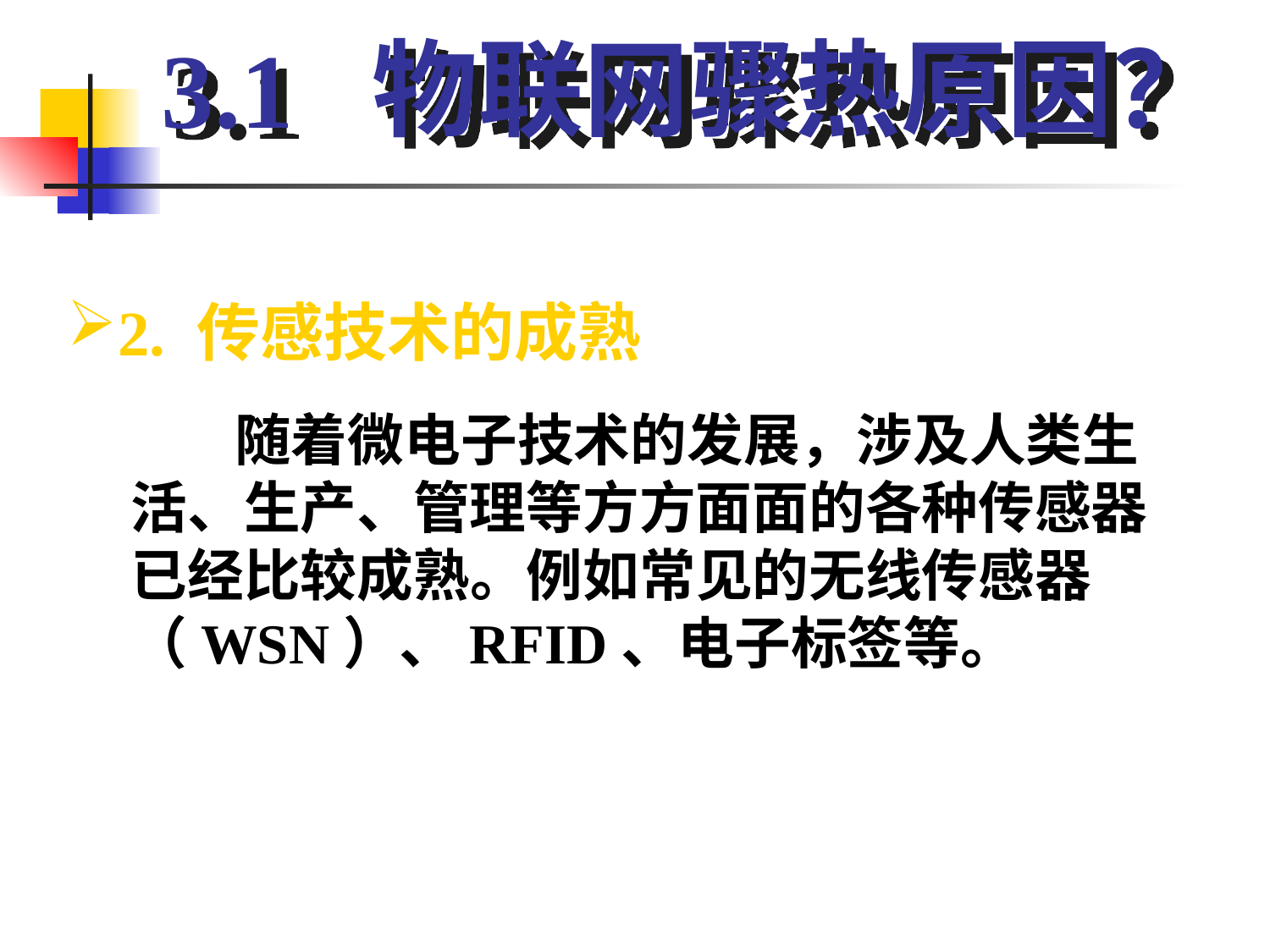

3.1  物联网骤热原因？
2. 传感技术的成熟

       随着微电子技术的发展，涉及人类生活、生产、管理等方方面面的各种传感器已经比较成熟。例如常见的无线传感器（WSN）、RFID、电子标签等。